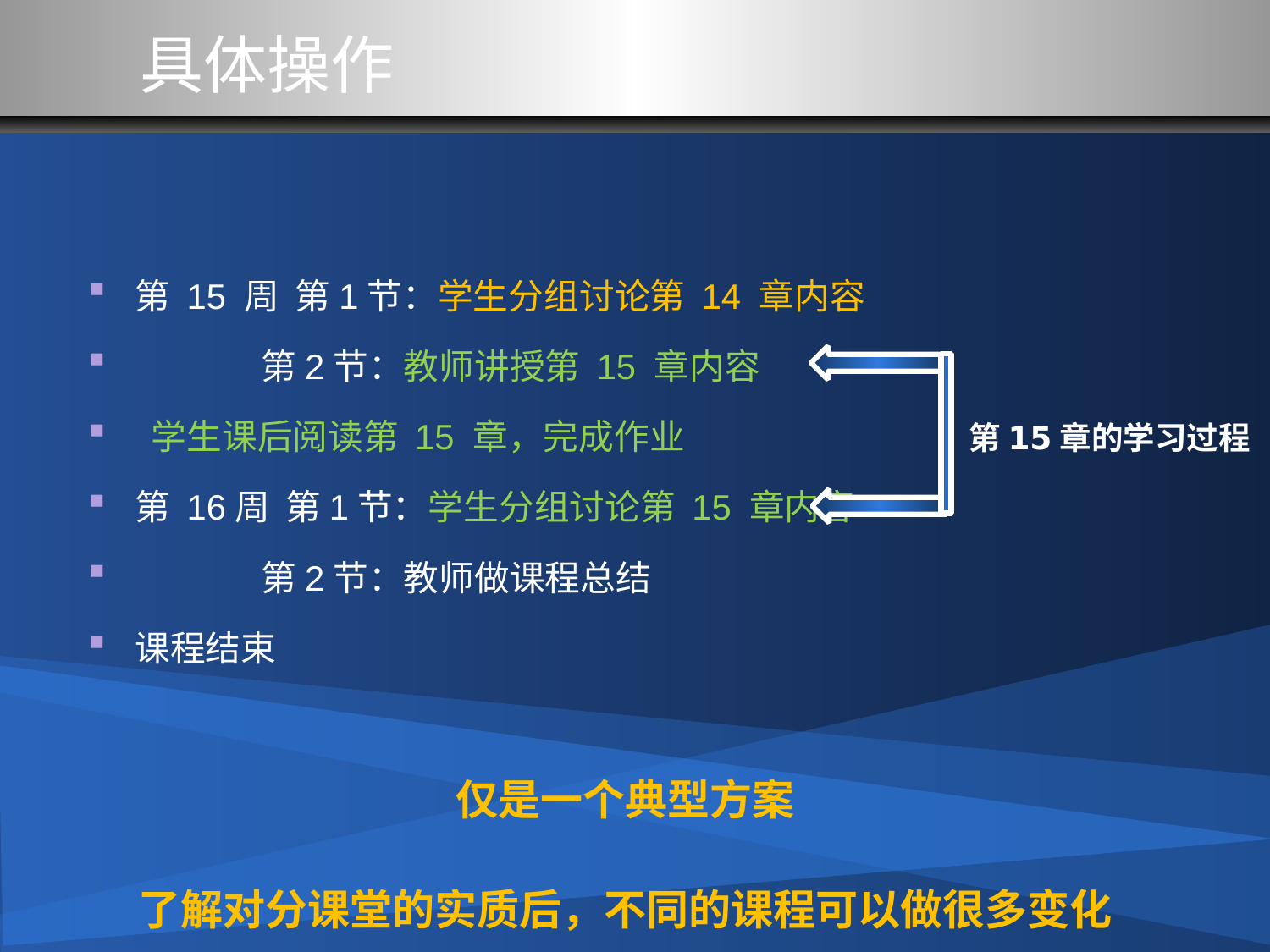

具体操作
第 15 周  第1节：学生分组讨论第 14 章内容
               第2节：教师讲授第 15 章内容
 学生课后阅读第 15 章，完成作业
第 16周  第1节：学生分组讨论第 15 章内容
               第2节：教师做课程总结
课程结束

第15章的学习过程

仅是一个典型方案
了解对分课堂的实质后，不同的课程可以做很多变化